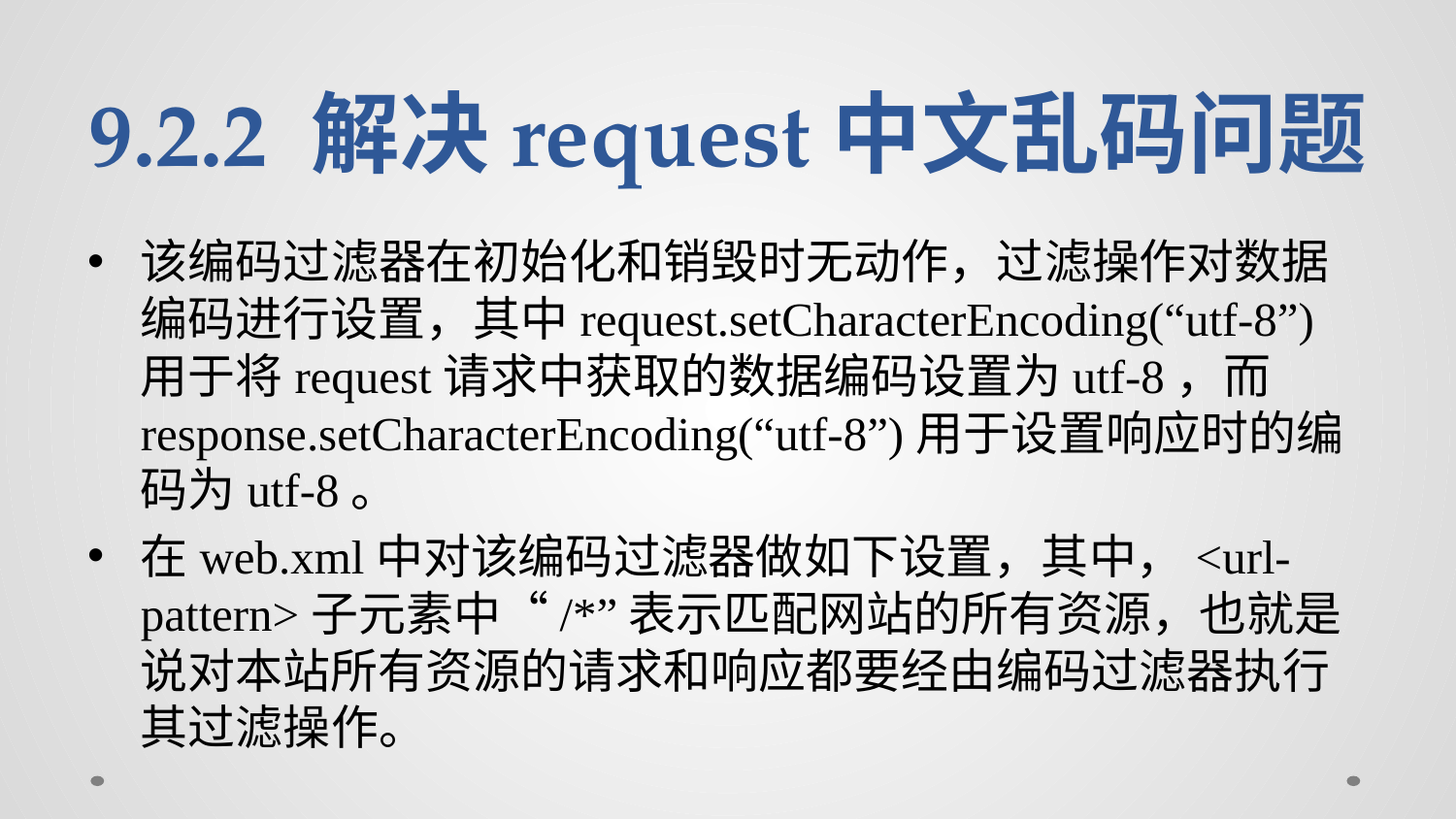

# 9.2.2 解决request中文乱码问题
该编码过滤器在初始化和销毁时无动作，过滤操作对数据编码进行设置，其中request.setCharacterEncoding(“utf-8”)用于将request请求中获取的数据编码设置为utf-8，而response.setCharacterEncoding(“utf-8”)用于设置响应时的编码为utf-8。
在web.xml中对该编码过滤器做如下设置，其中，<url-pattern>子元素中“/*”表示匹配网站的所有资源，也就是说对本站所有资源的请求和响应都要经由编码过滤器执行其过滤操作。